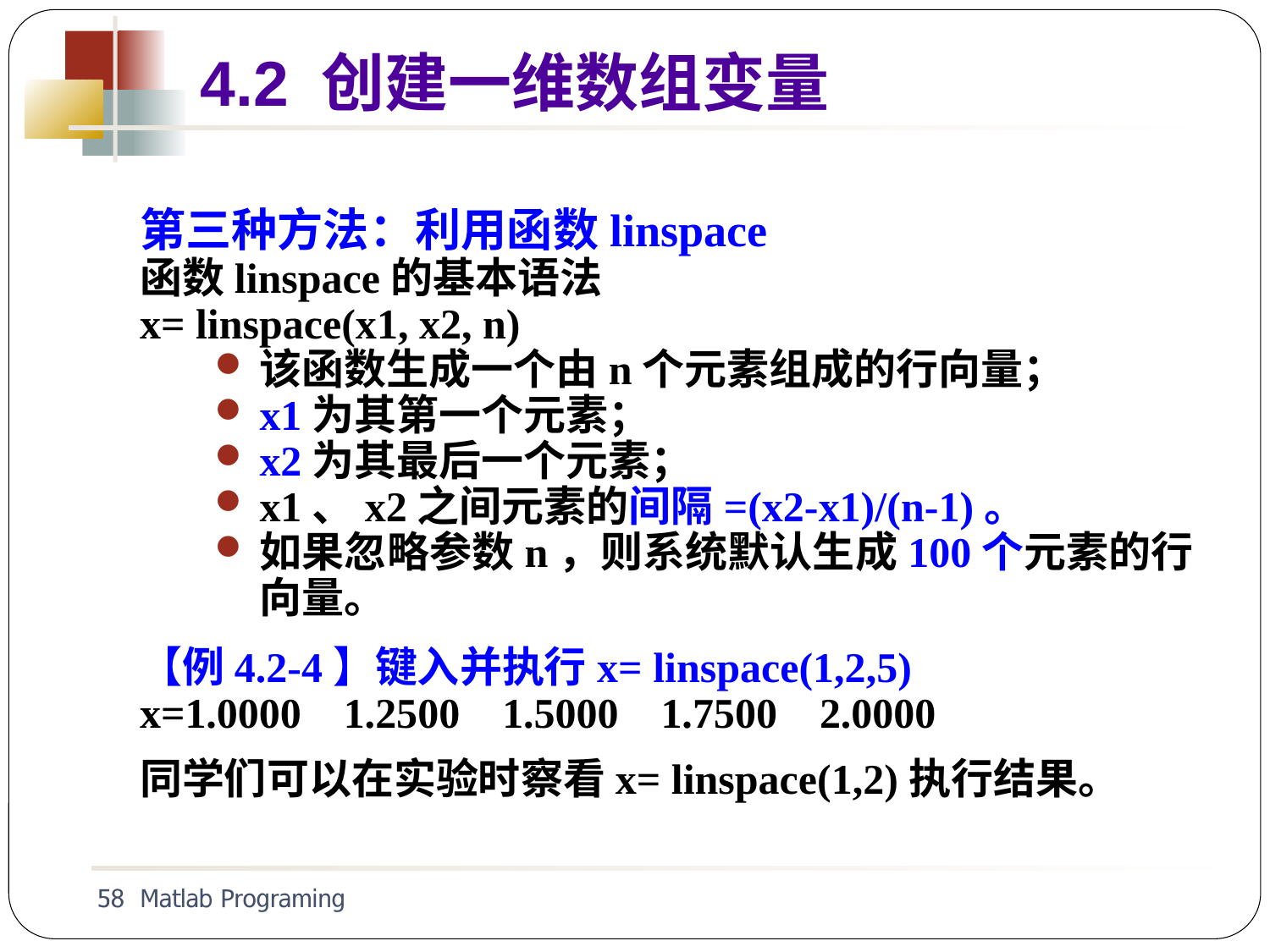

第三种方法：利用函数linspace
函数linspace的基本语法
x= linspace(x1, x2, n)
该函数生成一个由n个元素组成的行向量；
x1为其第一个元素；
x2为其最后一个元素；
x1、x2之间元素的间隔=(x2-x1)/(n-1)。
如果忽略参数n，则系统默认生成100个元素的行向量。
【例4.2-4】键入并执行x= linspace(1,2,5)
x=1.0000    1.2500    1.5000    1.7500    2.0000
同学们可以在实验时察看x= linspace(1,2)执行结果。
4.2 创建一维数组变量

58  Matlab Programing